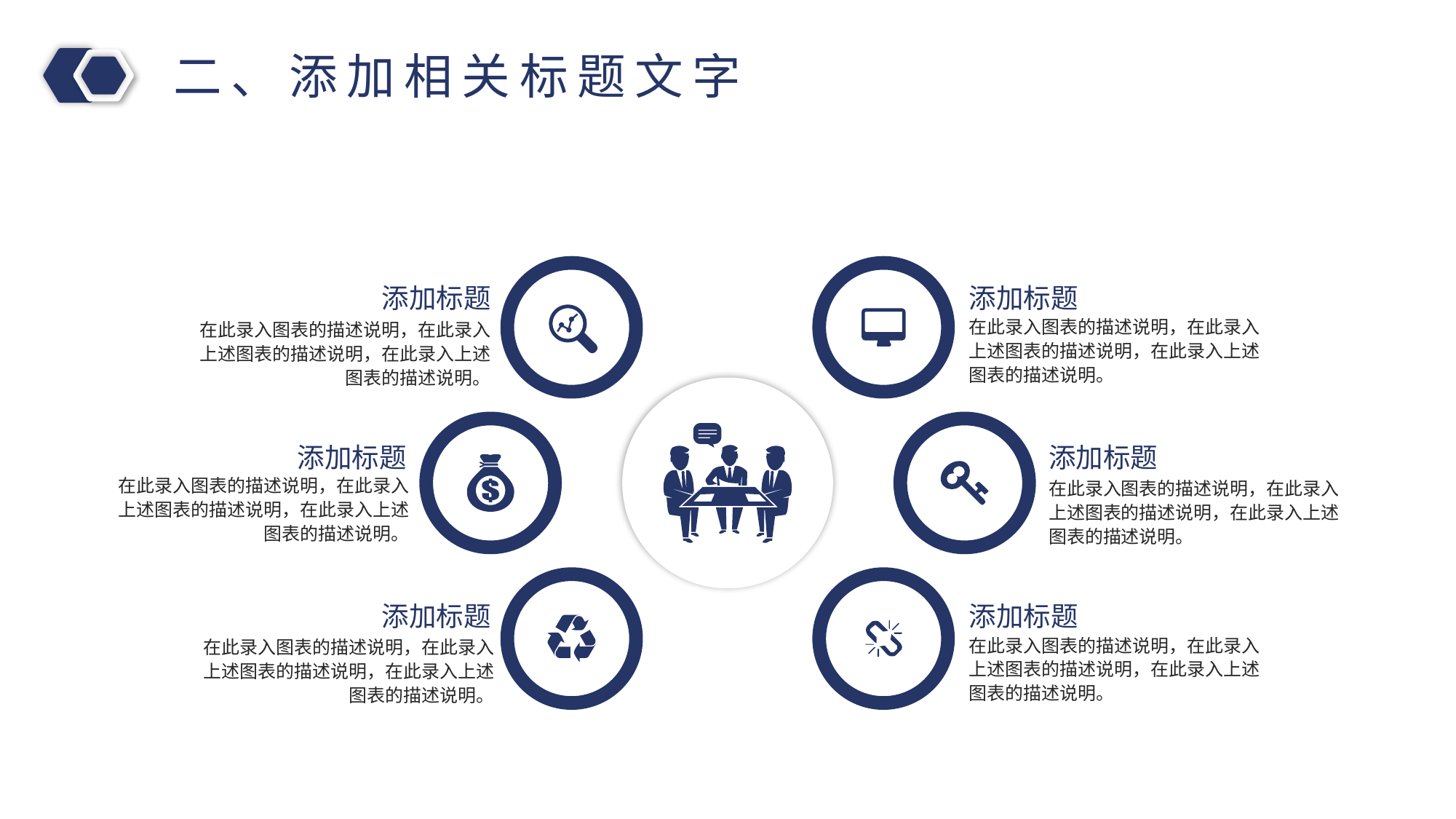

二、添加相关标题文字

添加标题
在此录入图表的描述说明，在此录入上述图表的描述说明，在此录入上述图表的描述说明。
添加标题
在此录入图表的描述说明，在此录入上述图表的描述说明，在此录入上述图表的描述说明。

添加标题
在此录入图表的描述说明，在此录入上述图表的描述说明，在此录入上述图表的描述说明。
添加标题
在此录入图表的描述说明，在此录入上述图表的描述说明，在此录入上述图表的描述说明。

添加标题
在此录入图表的描述说明，在此录入上述图表的描述说明，在此录入上述图表的描述说明。
添加标题
在此录入图表的描述说明，在此录入上述图表的描述说明，在此录入上述图表的描述说明。